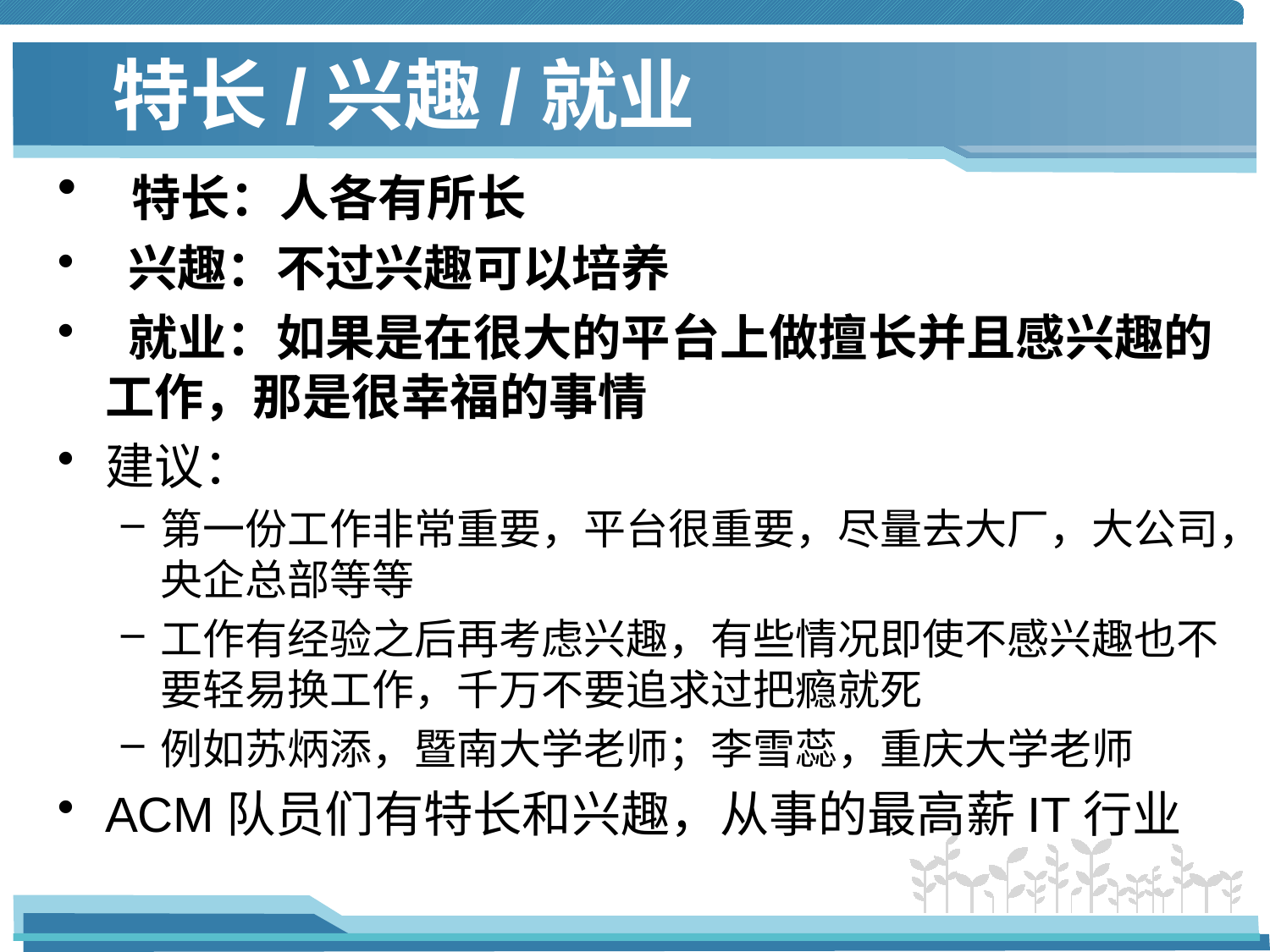

# 特长/兴趣/就业
 特长：人各有所长
 兴趣：不过兴趣可以培养
 就业：如果是在很大的平台上做擅长并且感兴趣的工作，那是很幸福的事情
建议：
第一份工作非常重要，平台很重要，尽量去大厂，大公司，央企总部等等
工作有经验之后再考虑兴趣，有些情况即使不感兴趣也不要轻易换工作，千万不要追求过把瘾就死
例如苏炳添，暨南大学老师；李雪蕊，重庆大学老师
ACM队员们有特长和兴趣，从事的最高薪IT行业